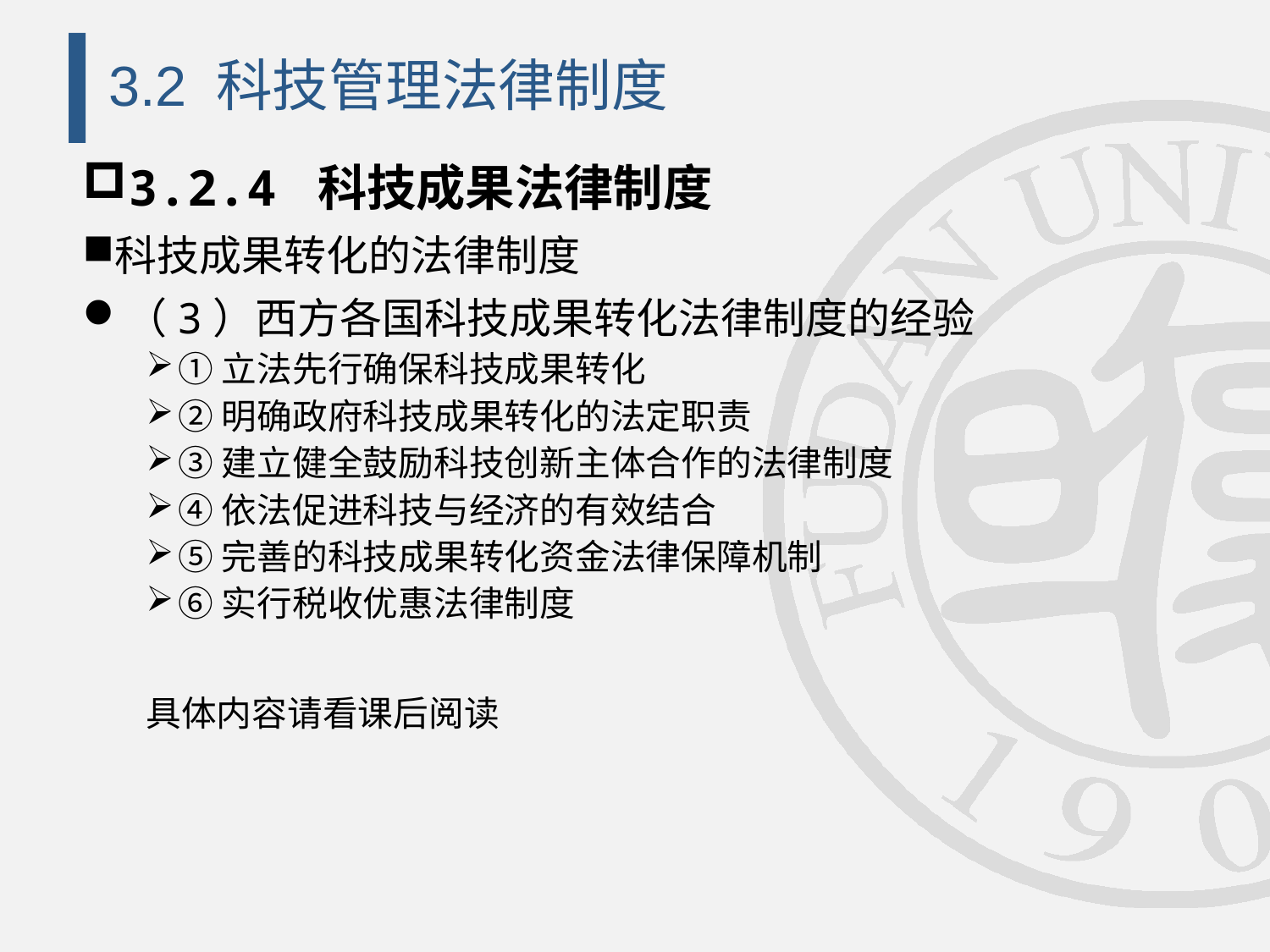

# 3.2 科技管理法律制度
3.2.4 科技成果法律制度
科技成果转化的法律制度
（3）西方各国科技成果转化法律制度的经验
①立法先行确保科技成果转化
②明确政府科技成果转化的法定职责
③建立健全鼓励科技创新主体合作的法律制度
④依法促进科技与经济的有效结合
⑤完善的科技成果转化资金法律保障机制
⑥实行税收优惠法律制度

具体内容请看课后阅读